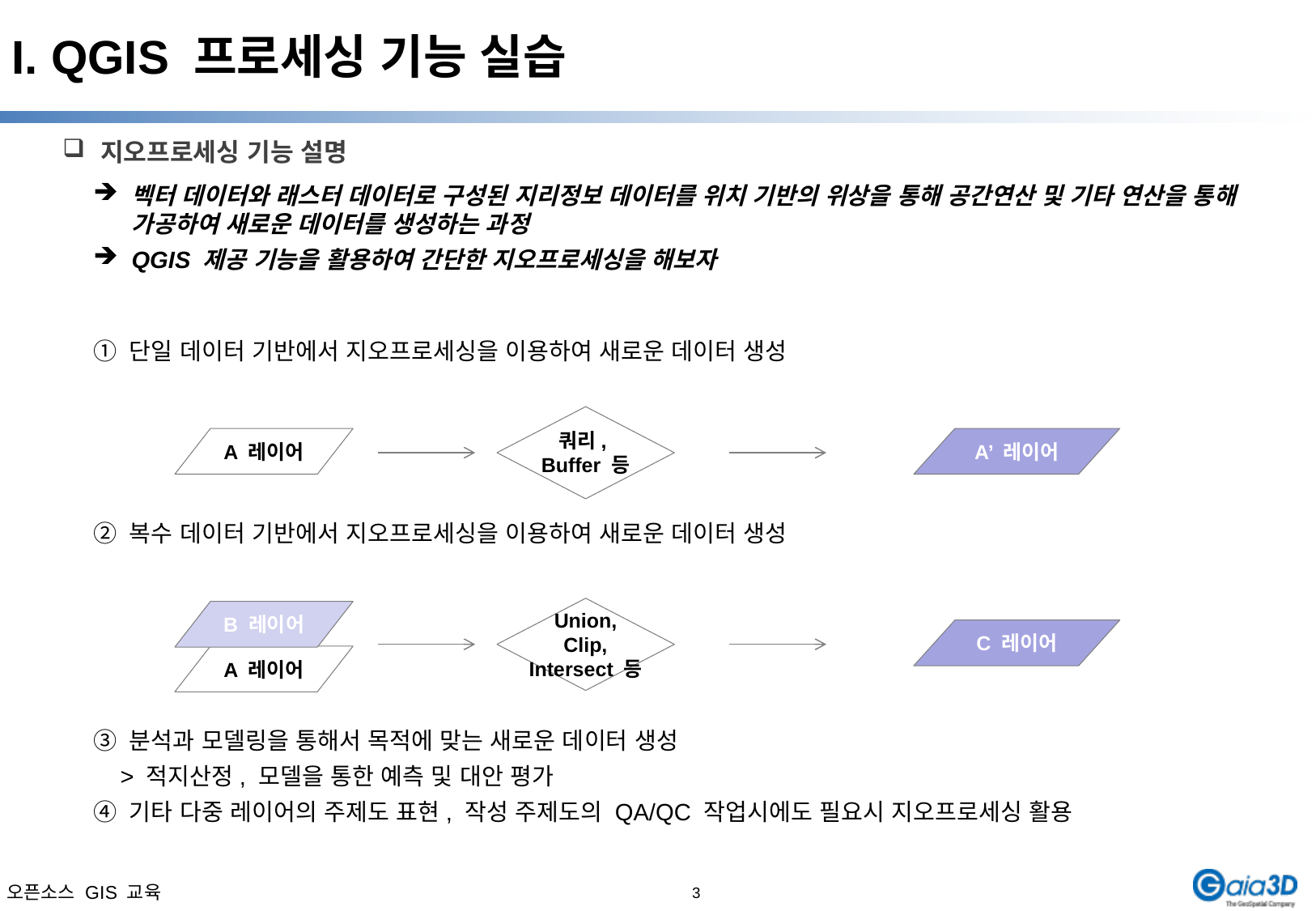

# I. QGIS 프로세싱 기능 실습
지오프로세싱 기능 설명
벡터 데이터와 래스터 데이터로 구성된 지리정보 데이터를 위치 기반의 위상을 통해 공간연산 및 기타 연산을 통해 가공하여 새로운 데이터를 생성하는 과정
QGIS 제공 기능을 활용하여 간단한 지오프로세싱을 해보자
① 단일 데이터 기반에서 지오프로세싱을 이용하여 새로운 데이터 생성
쿼리,
Buffer 등
A 레이어
A’ 레이어
② 복수 데이터 기반에서 지오프로세싱을 이용하여 새로운 데이터 생성
Union,
Clip,
Intersect 등
B 레이어
C 레이어
A 레이어
③ 분석과 모델링을 통해서 목적에 맞는 새로운 데이터 생성
    > 적지산정, 모델을 통한 예측 및 대안 평가
④ 기타 다중 레이어의 주제도 표현, 작성 주제도의 QA/QC 작업시에도 필요시 지오프로세싱 활용
3